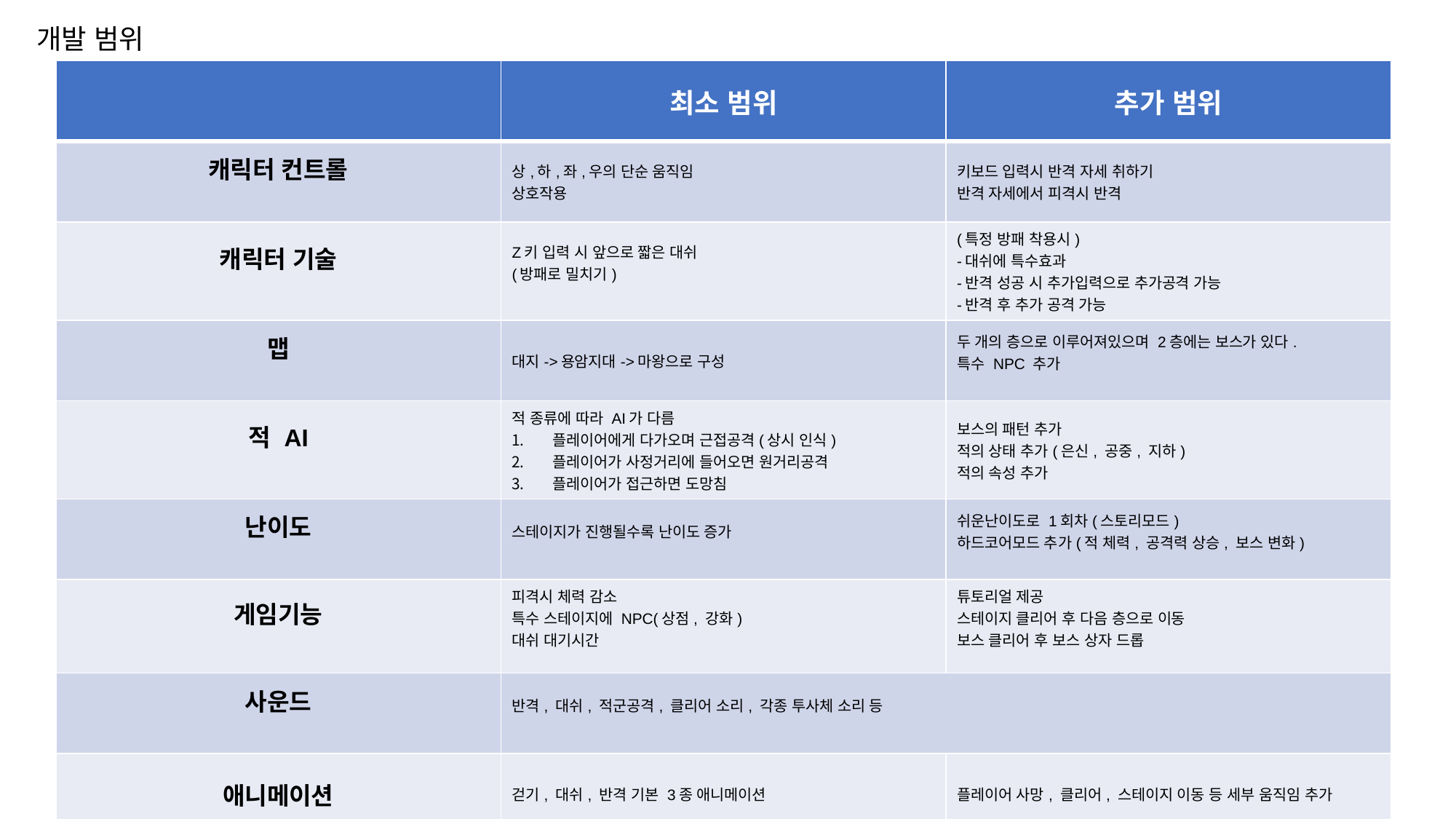

개발 범위
|  | 최소 범위 | 추가 범위 |
| --- | --- | --- |
| 캐릭터 컨트롤 | 상,하,좌,우의 단순 움직임 상호작용 | 키보드 입력시 반격 자세 취하기 반격 자세에서 피격시 반격 |
| 캐릭터 기술 | Z키 입력 시 앞으로 짧은 대쉬 (방패로 밀치기) | (특정 방패 착용시) -대쉬에 특수효과 -반격 성공 시 추가입력으로 추가공격 가능 -반격 후 추가 공격 가능 |
| 맵 | 대지->용암지대->마왕으로 구성 | 두 개의 층으로 이루어져있으며 2층에는 보스가 있다. 특수 NPC 추가 |
| 적 AI | 적 종류에 따라 AI가 다름 플레이어에게 다가오며 근접공격(상시 인식) 플레이어가 사정거리에 들어오면 원거리공격 플레이어가 접근하면 도망침 | 보스의 패턴 추가 적의 상태 추가(은신, 공중, 지하) 적의 속성 추가 |
| 난이도 | 스테이지가 진행될수록 난이도 증가 | 쉬운난이도로 1회차(스토리모드) 하드코어모드 추가(적 체력, 공격력 상승, 보스 변화) |
| 게임기능 | 피격시 체력 감소 특수 스테이지에 NPC(상점, 강화) 대쉬 대기시간 | 튜토리얼 제공 스테이지 클리어 후 다음 층으로 이동 보스 클리어 후 보스 상자 드롭 |
| 사운드 | 반격, 대쉬, 적군공격, 클리어 소리, 각종 투사체 소리 등 |  |
| 애니메이션 | 걷기, 대쉬, 반격 기본 3종 애니메이션 | 플레이어 사망, 클리어, 스테이지 이동 등 세부 움직임 추가 |